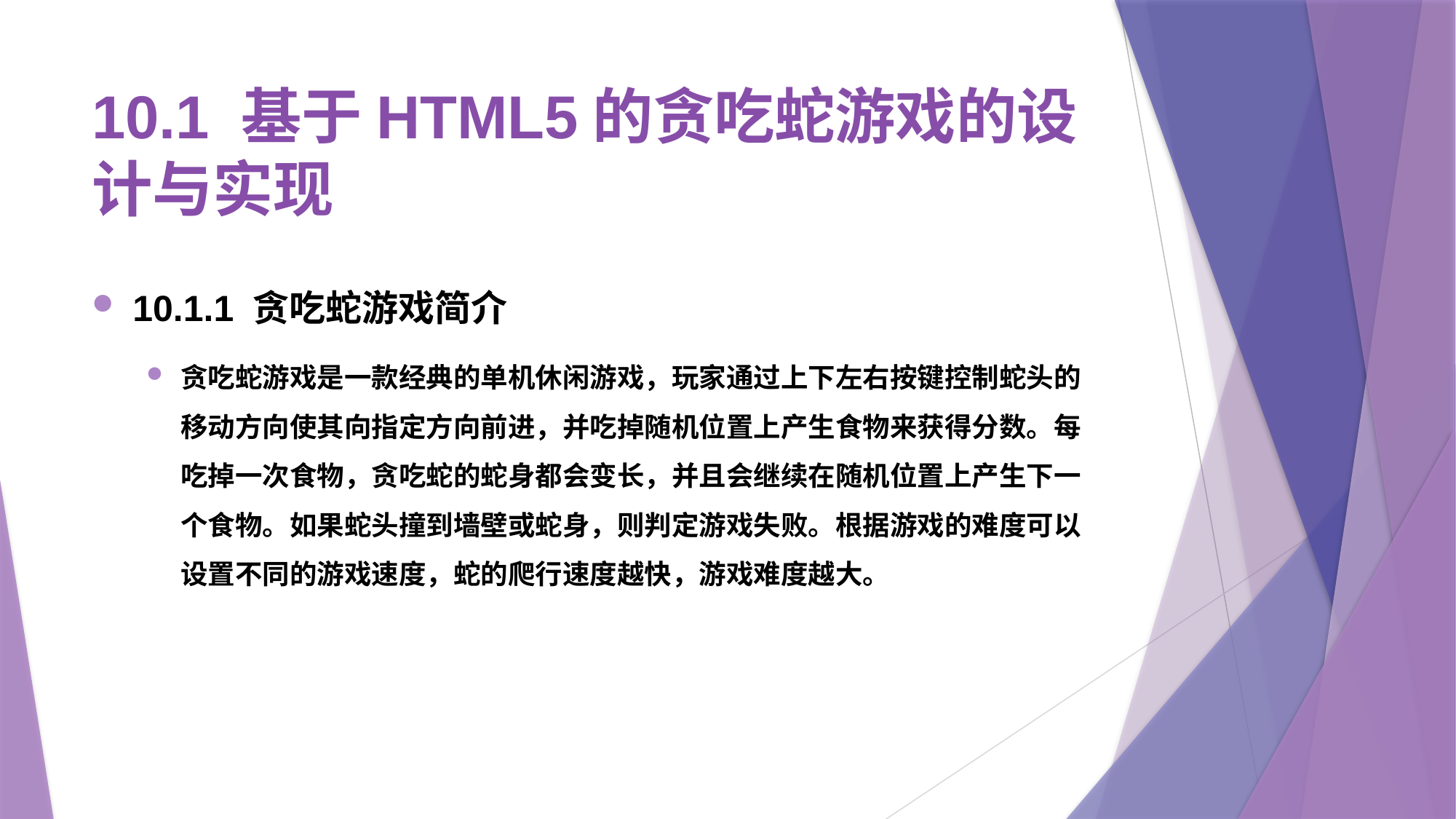

# 10.1 基于HTML5的贪吃蛇游戏的设计与实现
10.1.1 贪吃蛇游戏简介
贪吃蛇游戏是一款经典的单机休闲游戏，玩家通过上下左右按键控制蛇头的移动方向使其向指定方向前进，并吃掉随机位置上产生食物来获得分数。每吃掉一次食物，贪吃蛇的蛇身都会变长，并且会继续在随机位置上产生下一个食物。如果蛇头撞到墙壁或蛇身，则判定游戏失败。根据游戏的难度可以设置不同的游戏速度，蛇的爬行速度越快，游戏难度越大。